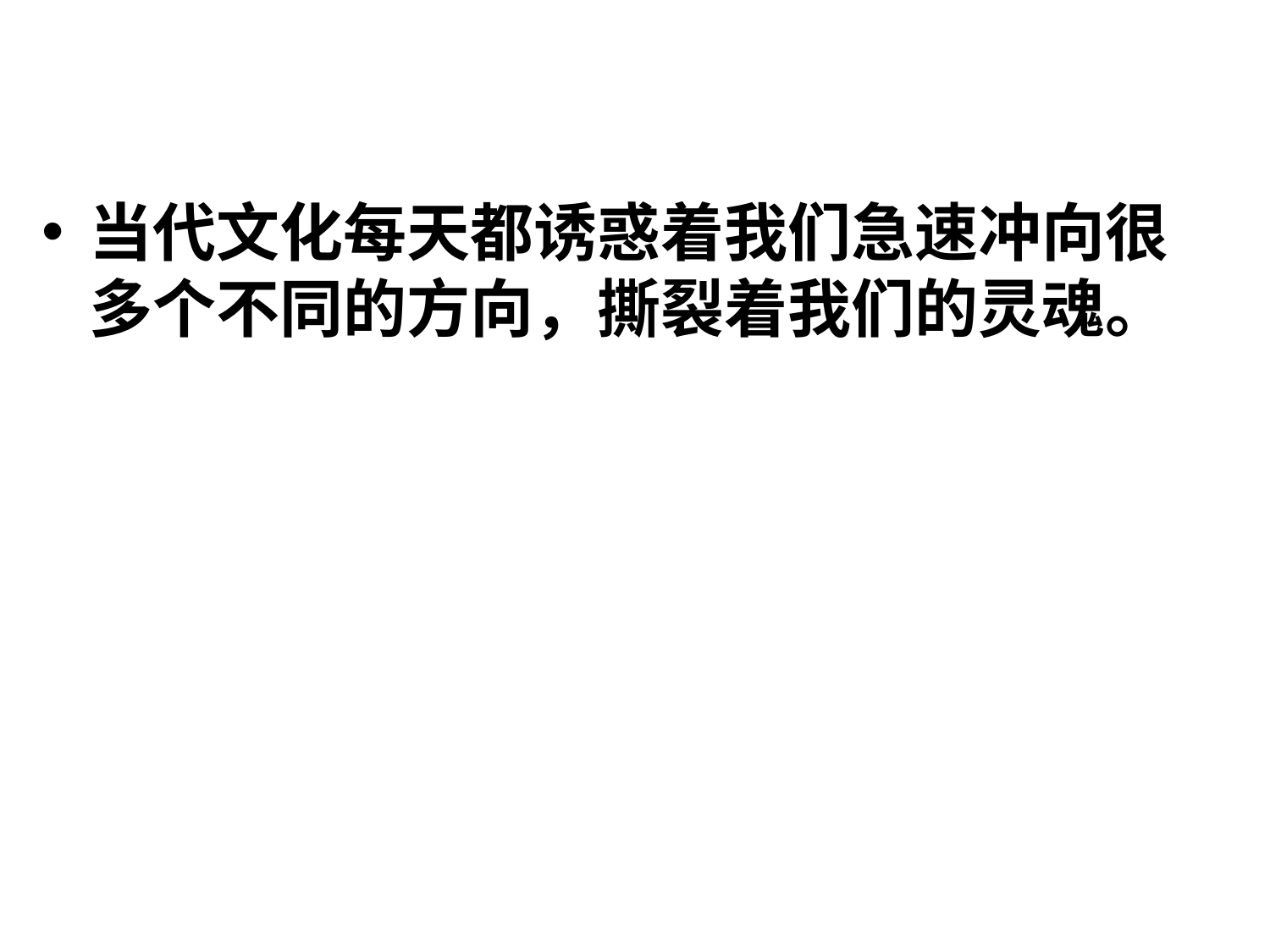

#
当代文化每天都诱惑着我们急速冲向很多个不同的方向，撕裂着我们的灵魂。